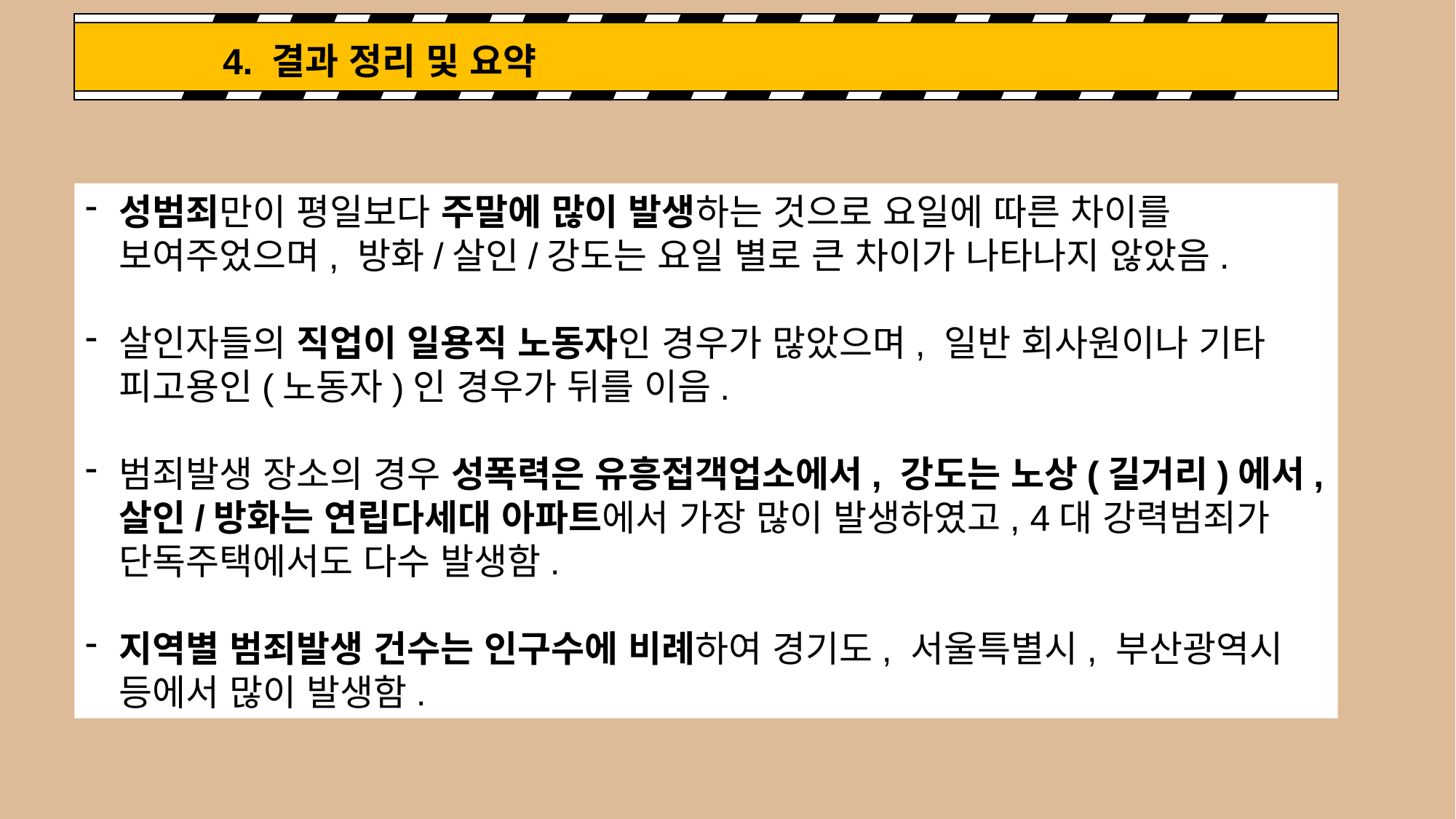

4. 결과 정리 및 요약

성범죄만이 평일보다 주말에 많이 발생하는 것으로 요일에 따른 차이를 보여주었으며, 방화/살인/강도는 요일 별로 큰 차이가 나타나지 않았음.

살인자들의 직업이 일용직 노동자인 경우가 많았으며, 일반 회사원이나 기타 피고용인(노동자)인 경우가 뒤를 이음.

범죄발생 장소의 경우 성폭력은 유흥접객업소에서, 강도는 노상(길거리)에서, 살인/방화는 연립다세대 아파트에서 가장 많이 발생하였고, 4대 강력범죄가 단독주택에서도 다수 발생함.

지역별 범죄발생 건수는 인구수에 비례하여 경기도, 서울특별시, 부산광역시 등에서 많이 발생함.